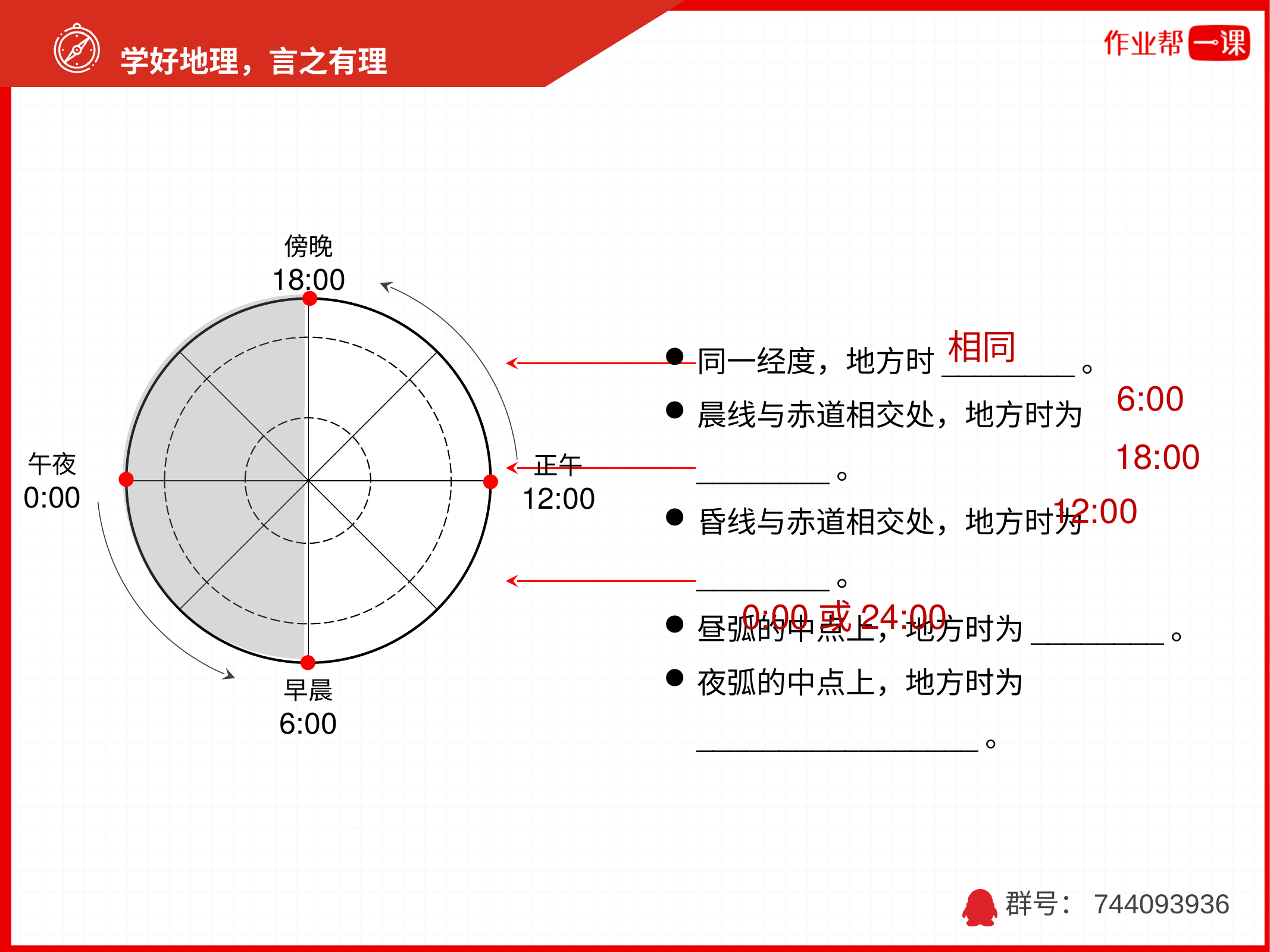

傍晚
18:00

同一经度，地方时________。
晨线与赤道相交处，地方时为________。
昏线与赤道相交处，地方时为________。
昼弧的中点上，地方时为________。
夜弧的中点上，地方时为_________________。
相同

6:00
18:00
午夜
0:00

正午
12:00

12:00
0:00或24:00

早晨
6:00